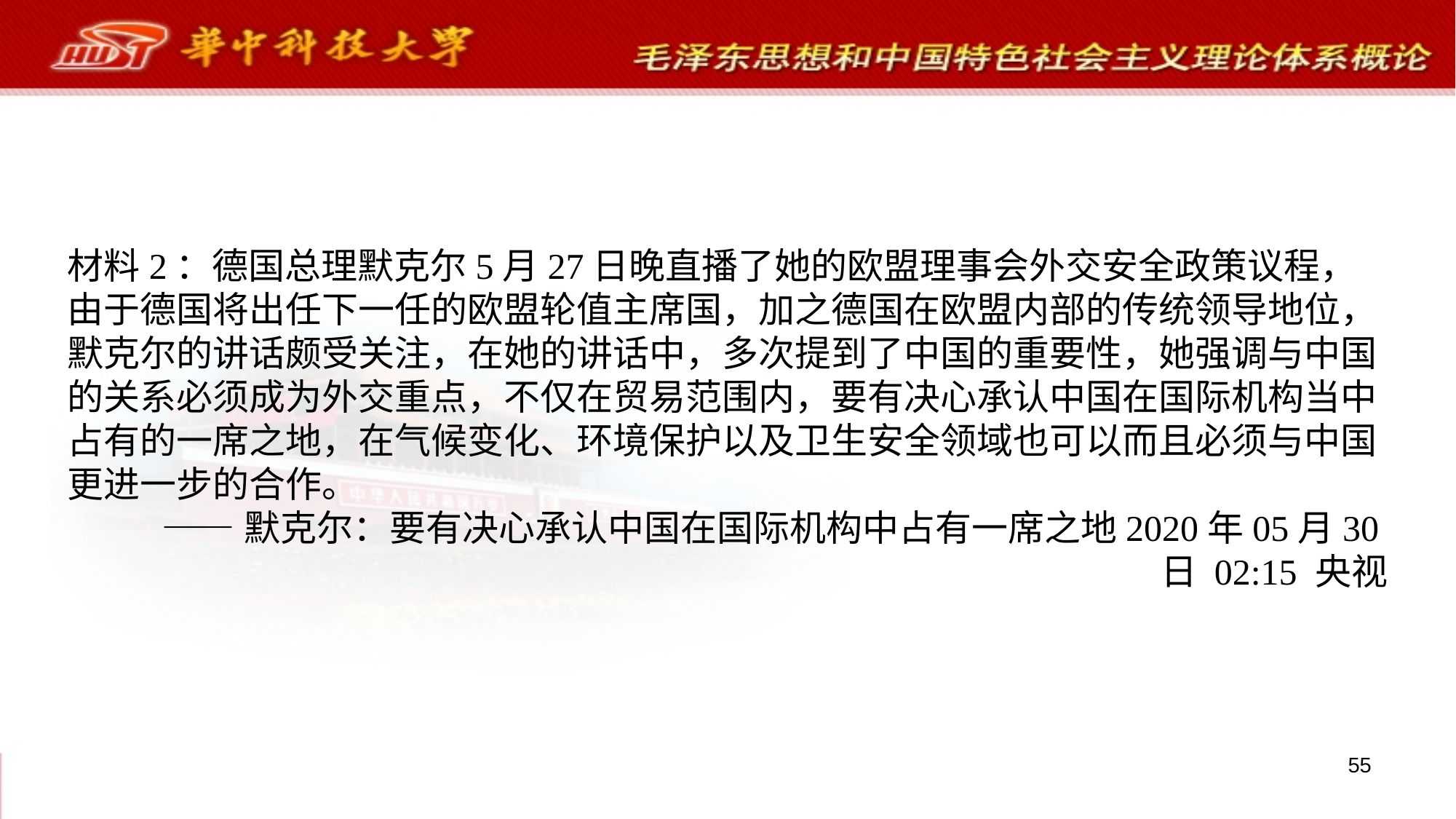

材料2：德国总理默克尔5月27日晚直播了她的欧盟理事会外交安全政策议程，由于德国将出任下一任的欧盟轮值主席国，加之德国在欧盟内部的传统领导地位，默克尔的讲话颇受关注，在她的讲话中，多次提到了中国的重要性，她强调与中国的关系必须成为外交重点，不仅在贸易范围内，要有决心承认中国在国际机构当中占有的一席之地，在气候变化、环境保护以及卫生安全领域也可以而且必须与中国更进一步的合作。
           ——默克尔：要有决心承认中国在国际机构中占有一席之地2020年05月30日 02:15 央视
55